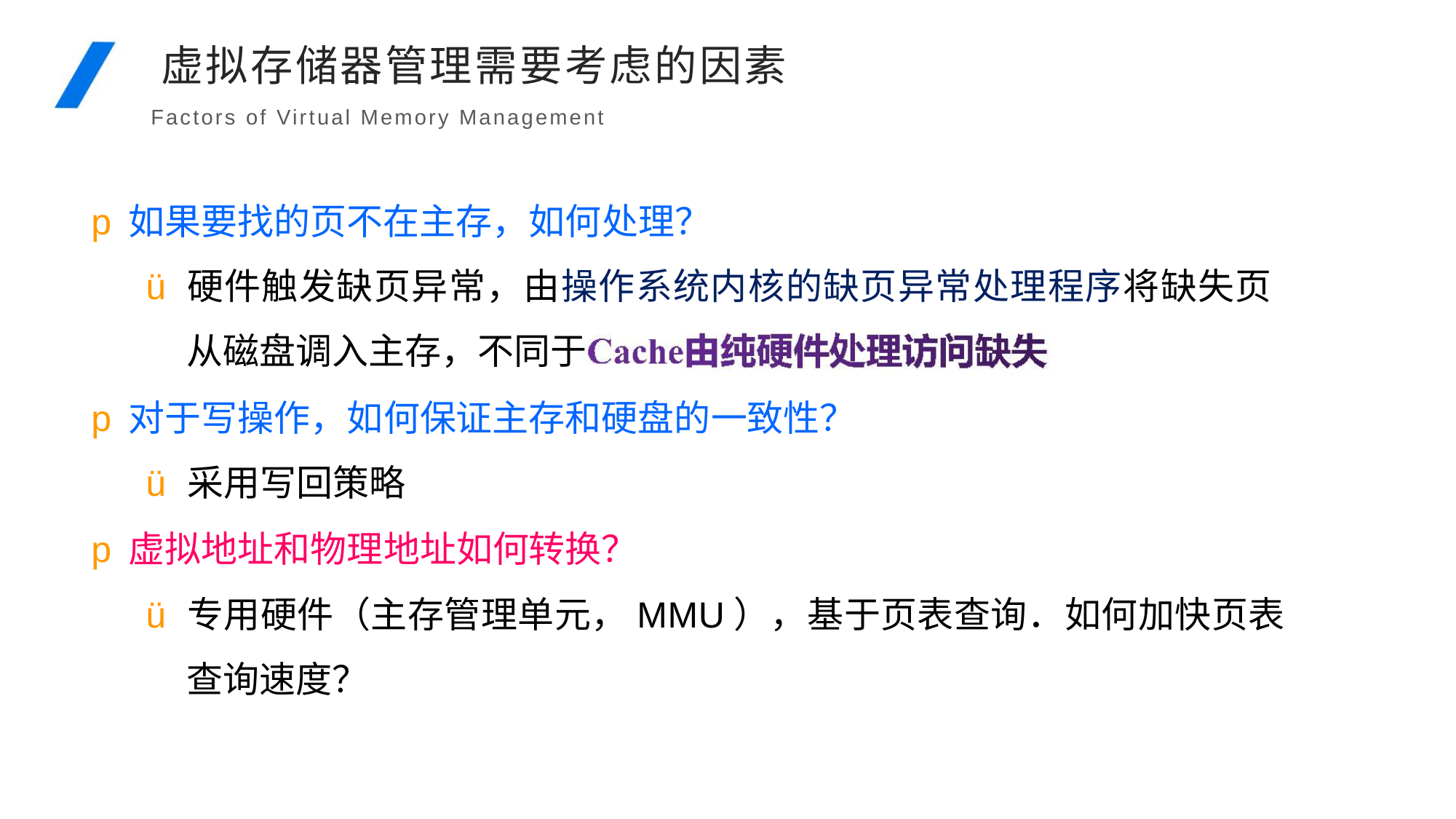

虚拟存储器管理需要考虑的因素
Factors of Virtual Memory Management
p如果要找的页不在主存，如何处理？
ü硬件触发缺页异常，由操作系统内核的缺页异常处理程序将缺失页
从磁盘调入主存，不同于
p对于写操作，如何保证主存和硬盘的一致性？
ü采用写回策略
p虚拟地址和物理地址如何转换？
ü专用硬件（主存管理单元，MMU），基于页表查询．如何加快页表
查询速度？